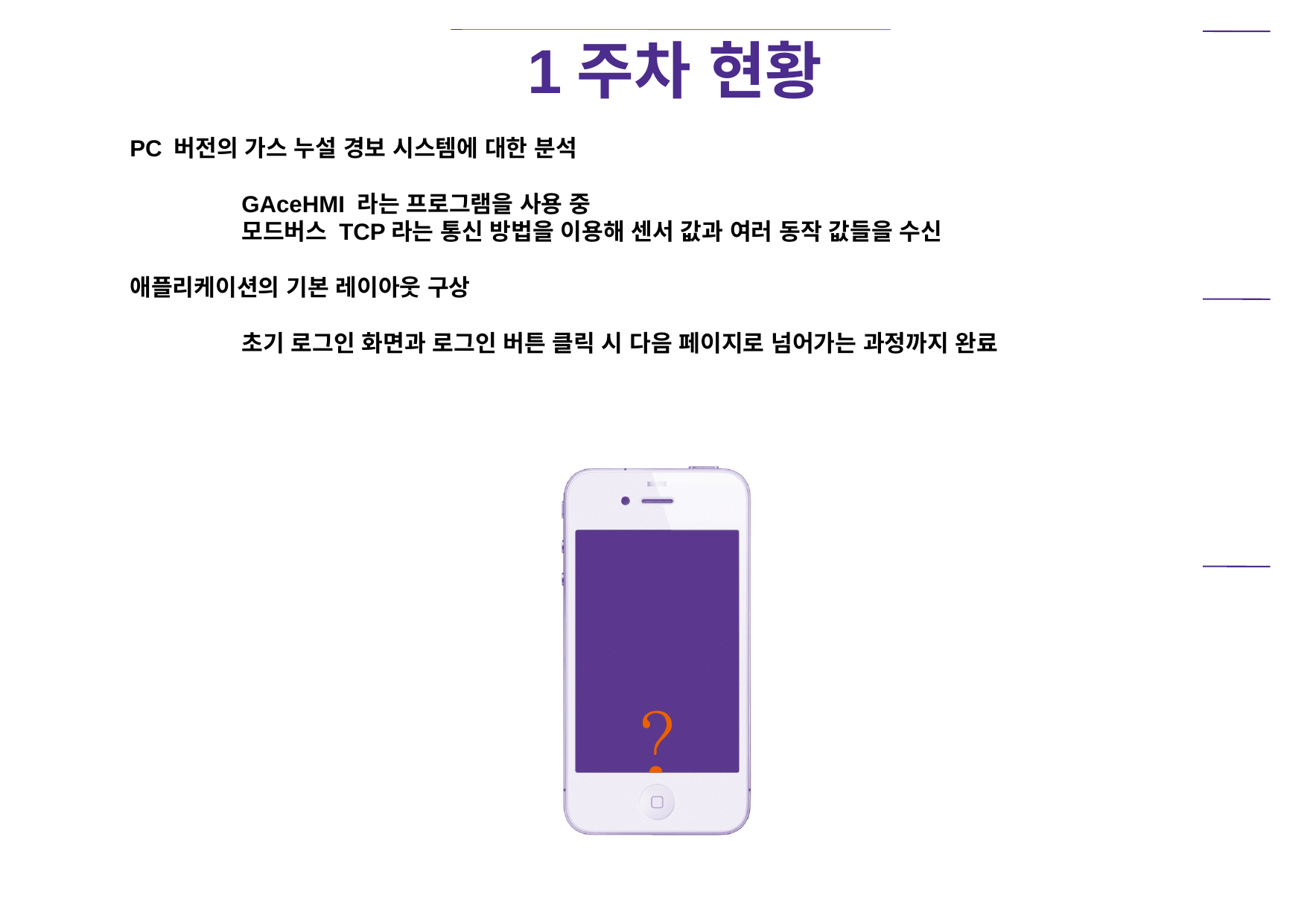

1주차 현황
PC 버전의 가스 누설 경보 시스템에 대한 분석

	GAceHMI 라는 프로그램을 사용 중
	모드버스 TCP라는 통신 방법을 이용해 센서 값과 여러 동작 값들을 수신

애플리케이션의 기본 레이아웃 구상

	초기 로그인 화면과 로그인 버튼 클릭 시 다음 페이지로 넘어가는 과정까지 완료